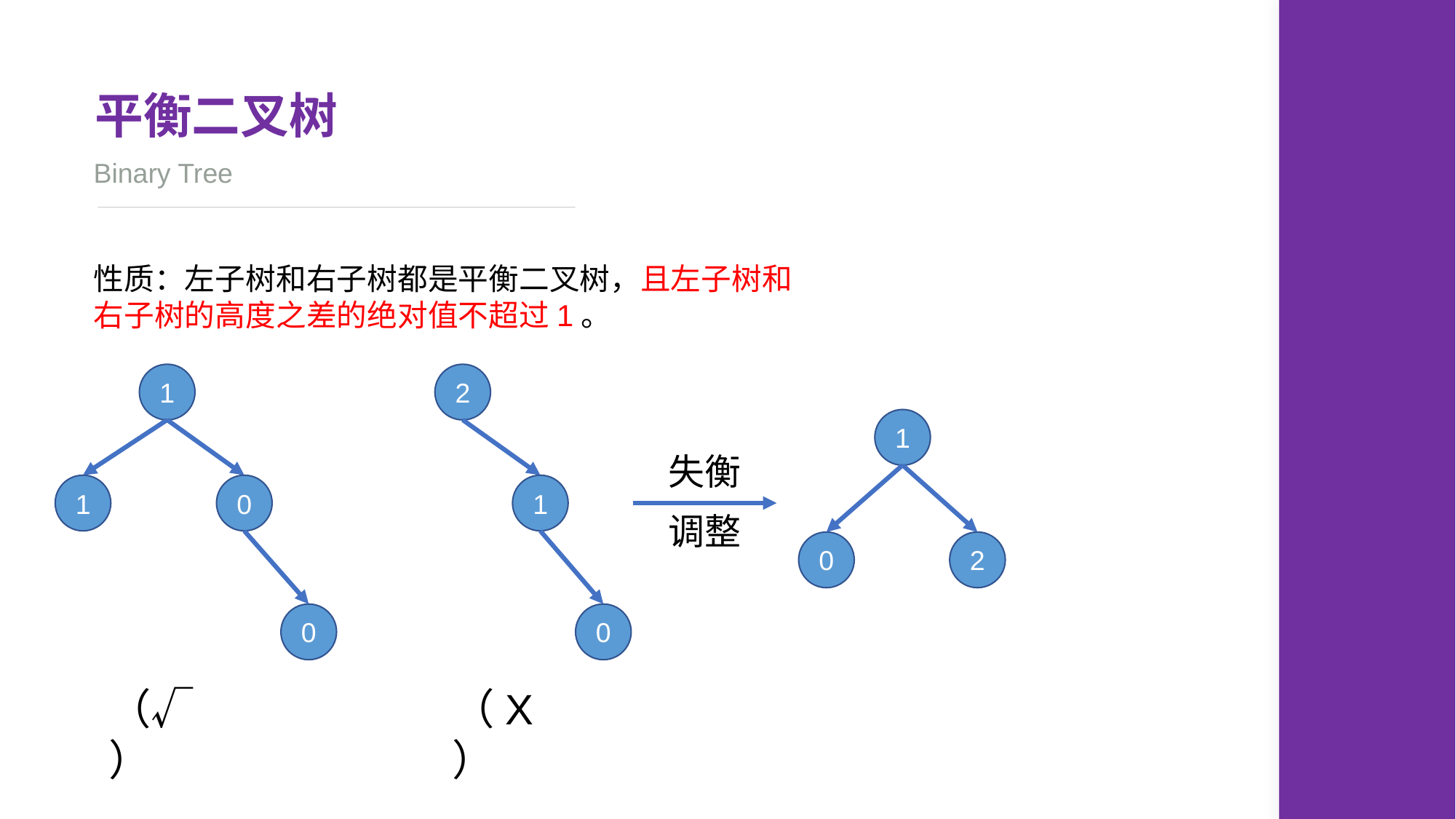

平衡二叉树
Binary Tree
性质：左子树和右子树都是平衡二叉树，且左子树和右子树的高度之差的绝对值不超过1。
1
1
0
0
2
1
0
1
0
2
失衡
调整
（√）
（X）